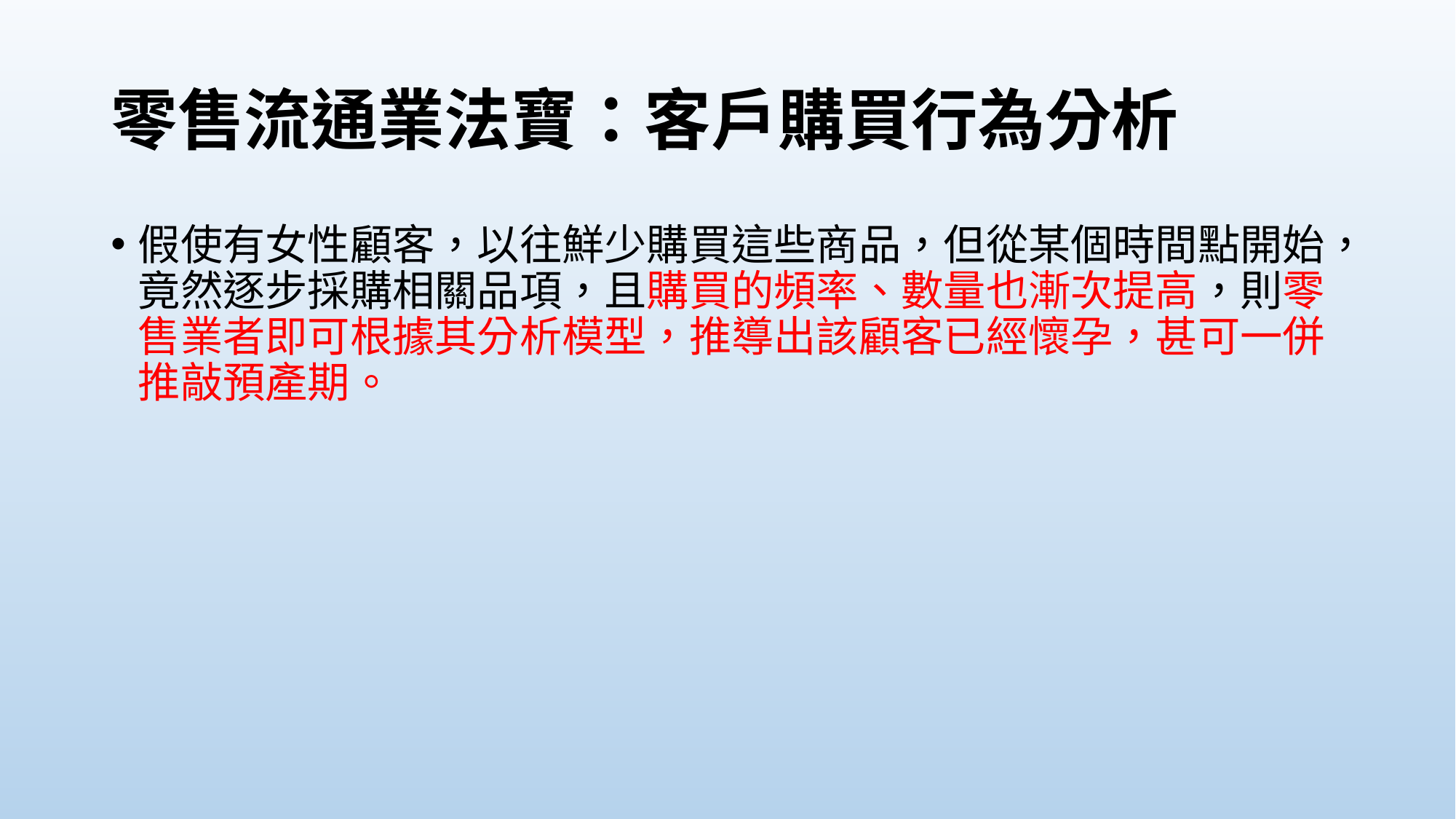

# 零售流通業法寶：客戶購買行為分析
假使有女性顧客，以往鮮少購買這些商品，但從某個時間點開始，竟然逐步採購相關品項，且購買的頻率、數量也漸次提高，則零售業者即可根據其分析模型，推導出該顧客已經懷孕，甚可一併推敲預產期。